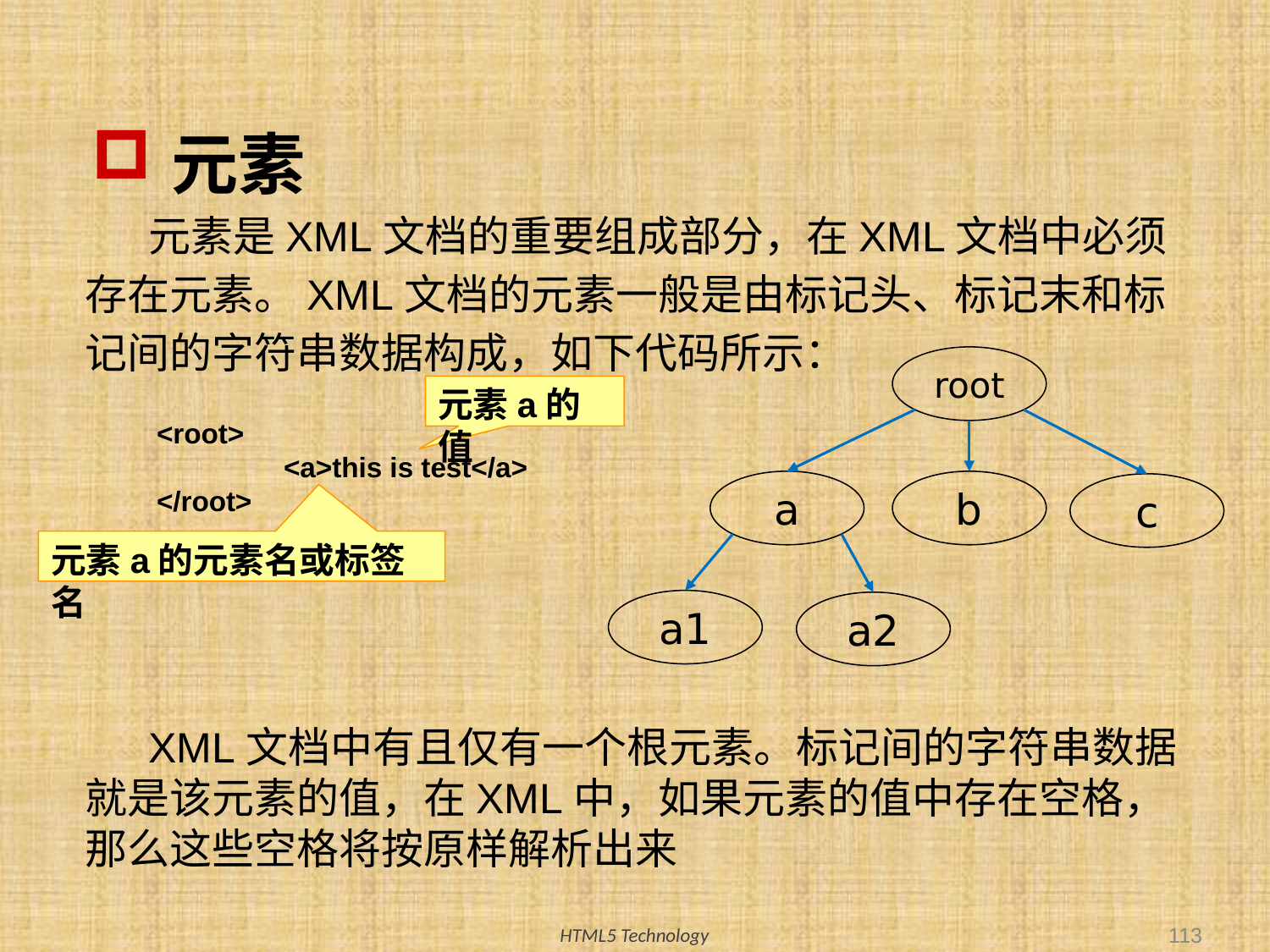

# 元素
元素是XML文档的重要组成部分，在XML文档中必须存在元素。XML文档的元素一般是由标记头、标记末和标记间的字符串数据构成，如下代码所示：
root
元素a的值
<root>
	<a>this is test</a>
</root>
a
b
c
元素a的元素名或标签名
a1
a2
XML文档中有且仅有一个根元素。标记间的字符串数据就是该元素的值，在XML中，如果元素的值中存在空格，那么这些空格将按原样解析出来
113
HTML5 Technology